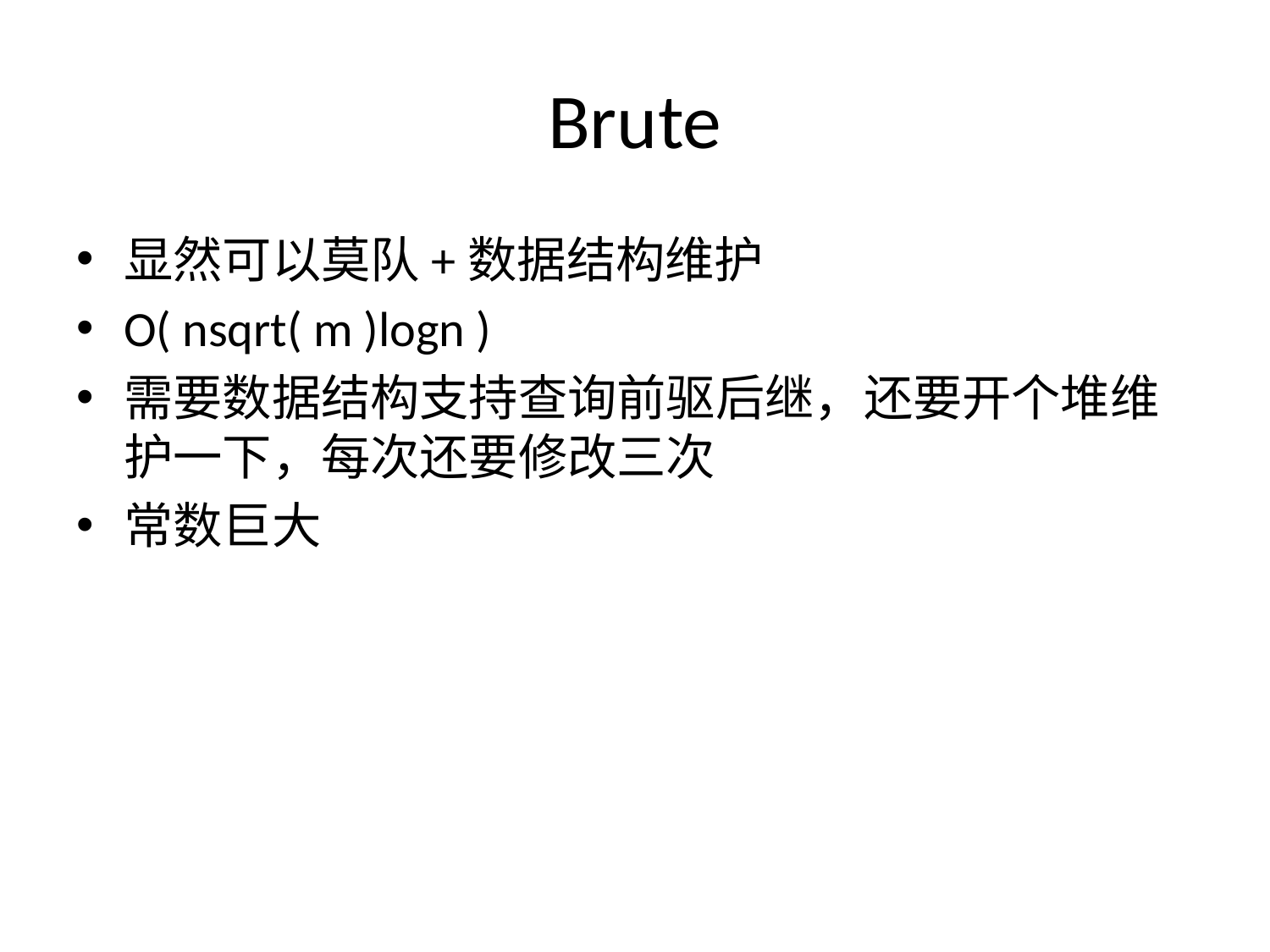

# Brute
显然可以莫队+数据结构维护
O( nsqrt( m )logn )
需要数据结构支持查询前驱后继，还要开个堆维护一下，每次还要修改三次
常数巨大